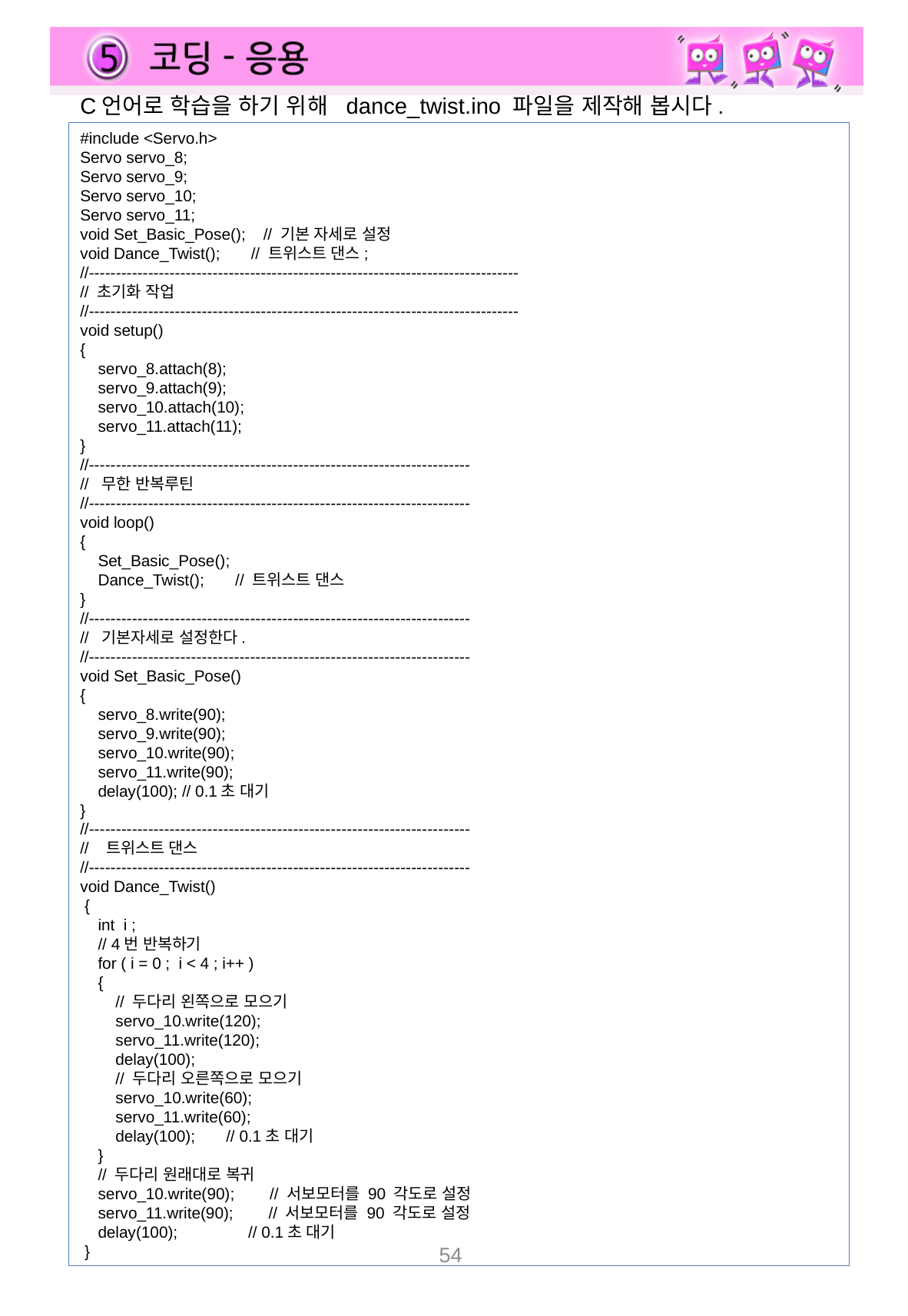

C언어로 학습을 하기 위해  dance_twist.ino 파일을 제작해 봅시다.

#include <Servo.h>
Servo servo_8;
Servo servo_9;
Servo servo_10;
Servo servo_11;
void Set_Basic_Pose();    // 기본 자세로 설정
void Dance_Twist();       // 트위스트 댄스;
//--------------------------------------------------------------------------------
// 초기화 작업
//--------------------------------------------------------------------------------
void setup()
{
    servo_8.attach(8);
    servo_9.attach(9);
    servo_10.attach(10);
    servo_11.attach(11);
}
//-----------------------------------------------------------------------
//  무한 반복루틴
//-----------------------------------------------------------------------
void loop()
{
    Set_Basic_Pose();
    Dance_Twist();       // 트위스트 댄스
}
//-----------------------------------------------------------------------
//  기본자세로 설정한다.
//-----------------------------------------------------------------------
void Set_Basic_Pose()
{
    servo_8.write(90);
    servo_9.write(90);
    servo_10.write(90);
    servo_11.write(90);
    delay(100); // 0.1초 대기
}
//-----------------------------------------------------------------------
//   트위스트 댄스
//-----------------------------------------------------------------------
void Dance_Twist()
 {
    int  i ;
    // 4번 반복하기
    for ( i = 0 ;  i < 4 ; i++ )
    {
        // 두다리 왼쪽으로 모으기
        servo_10.write(120);
        servo_11.write(120);
        delay(100);
        // 두다리 오른쪽으로 모으기
        servo_10.write(60);
        servo_11.write(60);
        delay(100);       // 0.1초 대기
    }
    // 두다리 원래대로 복귀
    servo_10.write(90);        // 서보모터를 90 각도로 설정
    servo_11.write(90);        // 서보모터를 90 각도로 설정
    delay(100);                // 0.1초 대기
 }
54